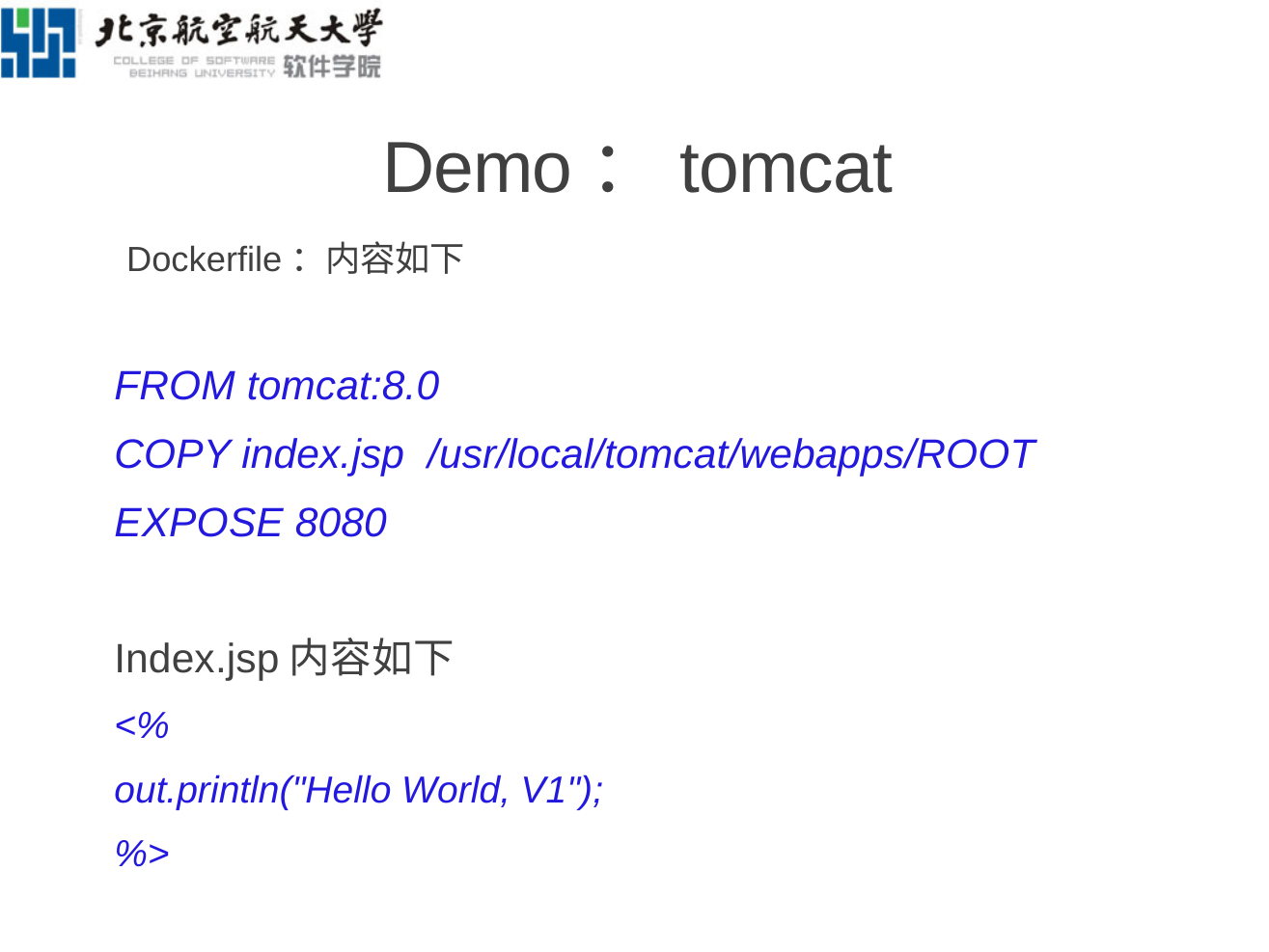

# Demo：tomcat
Dockerfile：内容如下

FROM tomcat:8.0
COPY index.jsp  /usr/local/tomcat/webapps/ROOT
EXPOSE 8080

Index.jsp内容如下
<%
out.println("Hello World, V1");
%>